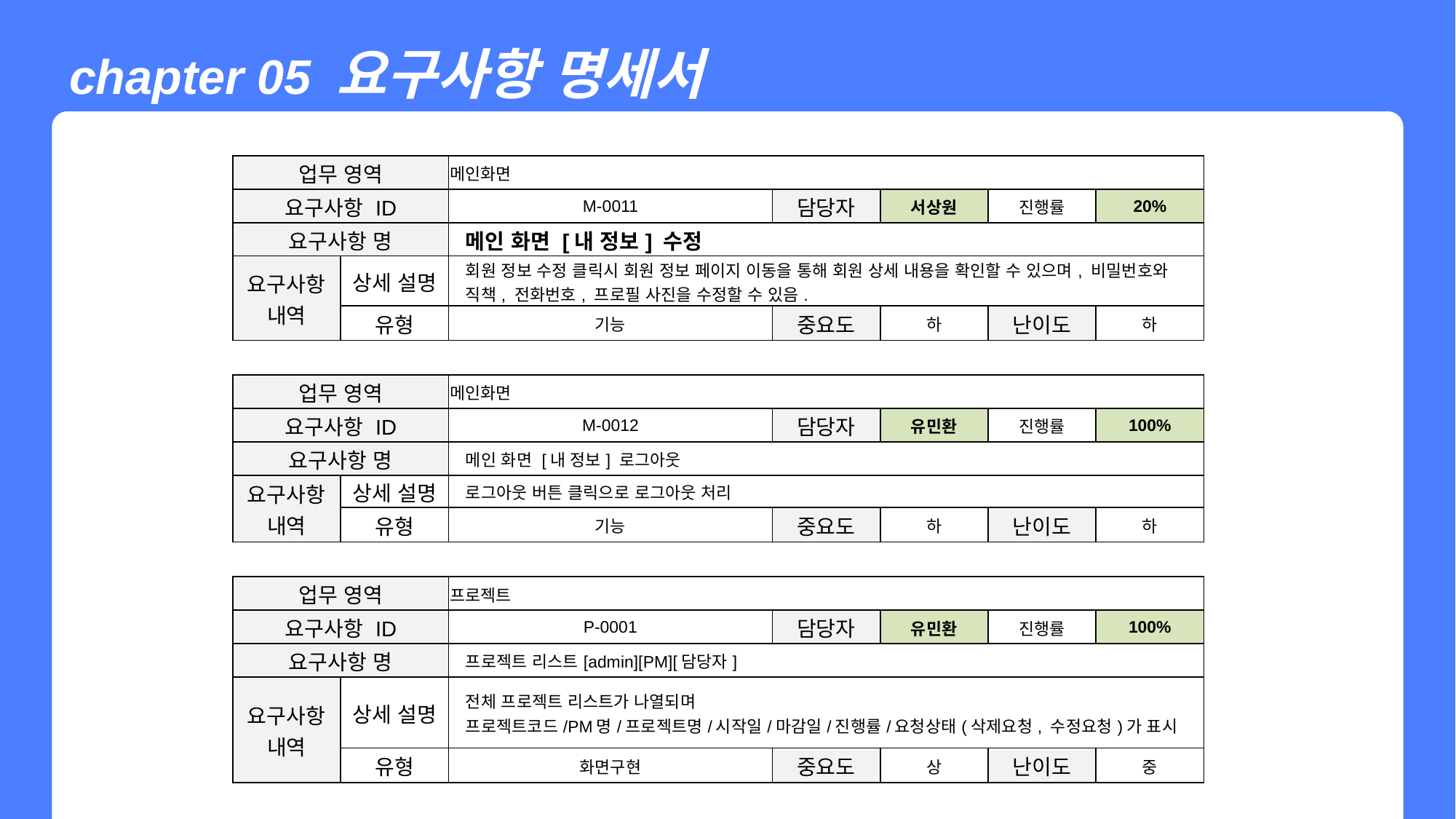

chapter 05 요구사항 명세서
| 업무 영역 |  | 메인화면 |  |  |  |  |  |  |
| --- | --- | --- | --- | --- | --- | --- | --- | --- |
| 요구사항 ID |  | M-0011 |  |  | 담당자 | 서상원 | 진행률 | 20% |
| 요구사항 명 |  | 메인 화면 [내 정보] 수정 |  |  |  |  |  |  |
| 요구사항 내역 | 상세 설명 | 회원 정보 수정 클릭시 회원 정보 페이지 이동을 통해 회원 상세 내용을 확인할 수 있으며, 비밀번호와 직책, 전화번호, 프로필 사진을 수정할 수 있음. |  |  |  |  |  |  |
|  | 유형 | 기능 |  |  | 중요도 | 하 | 난이도 | 하 |
|  |  |  |  |  |  |  |  |  |
| 업무 영역 |  | 메인화면 |  |  |  |  |  |  |
| 요구사항 ID |  | M-0012 |  |  | 담당자 | 유민환 | 진행률 | 100% |
| 요구사항 명 |  | 메인 화면 [내 정보] 로그아웃 |  |  |  |  |  |  |
| 요구사항 내역 | 상세 설명 | 로그아웃 버튼 클릭으로 로그아웃 처리 |  |  |  |  |  |  |
|  | 유형 | 기능 |  |  | 중요도 | 하 | 난이도 | 하 |
|  |  |  |  |  |  |  |  |  |
| 업무 영역 |  | 프로젝트 |  |  |  |  |  |  |
| 요구사항 ID |  | P-0001 |  |  | 담당자 | 유민환 | 진행률 | 100% |
| 요구사항 명 |  | 프로젝트 리스트[admin][PM][담당자] |  |  |  |  |  |  |
| 요구사항 내역 | 상세 설명 | 전체 프로젝트 리스트가 나열되며 프로젝트코드/PM명/프로젝트명/시작일/마감일/진행률/요청상태(삭제요청, 수정요청)가 표시 |  |  |  |  |  |  |
|  | 유형 | 화면구현 |  |  | 중요도 | 상 | 난이도 | 중 |